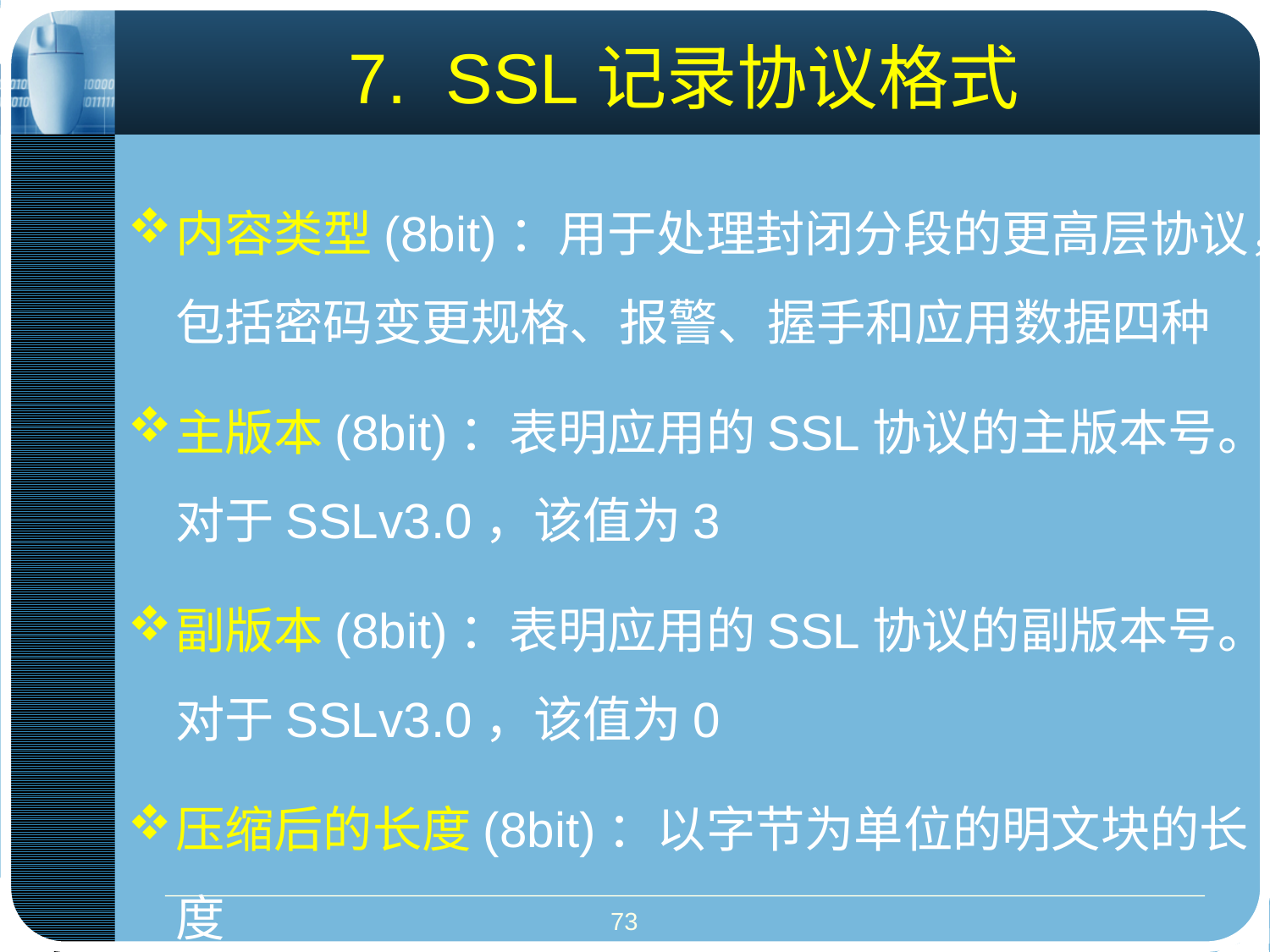

# 7.  SSL记录协议格式
内容类型(8bit)：用于处理封闭分段的更高层协议，包括密码变更规格、报警、握手和应用数据四种
主版本(8bit)：表明应用的SSL协议的主版本号。对于SSLv3.0，该值为3
副版本(8bit)：表明应用的SSL协议的副版本号。对于SSLv3.0，该值为0
压缩后的长度(8bit)：以字节为单位的明文块的长度
73